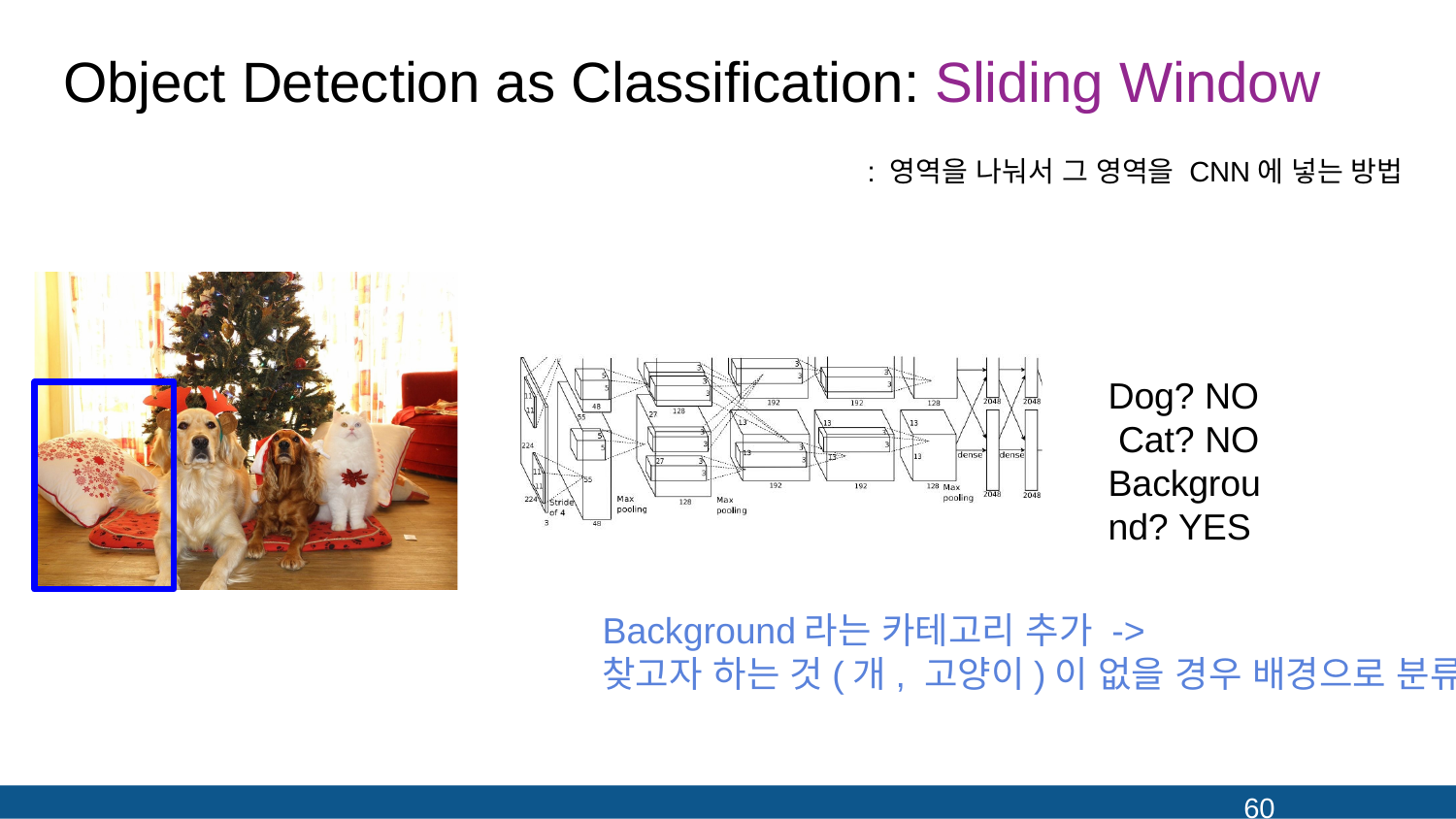

# Object Detection as Classification: Sliding Window
: 영역을 나눠서 그 영역을 CNN에 넣는 방법

Dog? NO  Cat? NO
Background? YES
Background라는 카테고리 추가 ->
찾고자 하는 것(개, 고양이)이 없을 경우 배경으로 분류
60